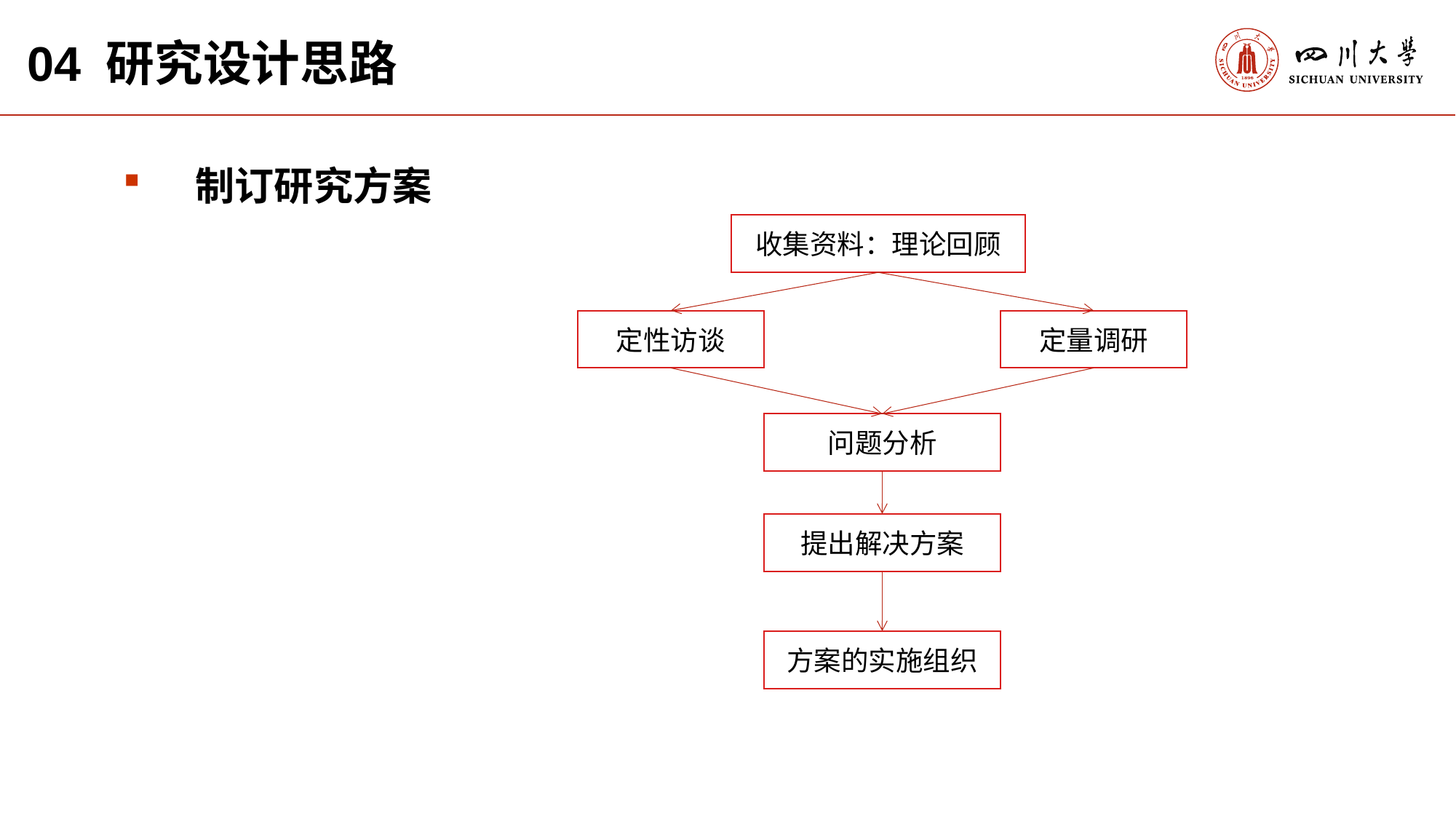

04 研究设计思路
制订研究方案
收集资料：理论回顾
定量调研
定性访谈
问题分析
提出解决方案
方案的实施组织